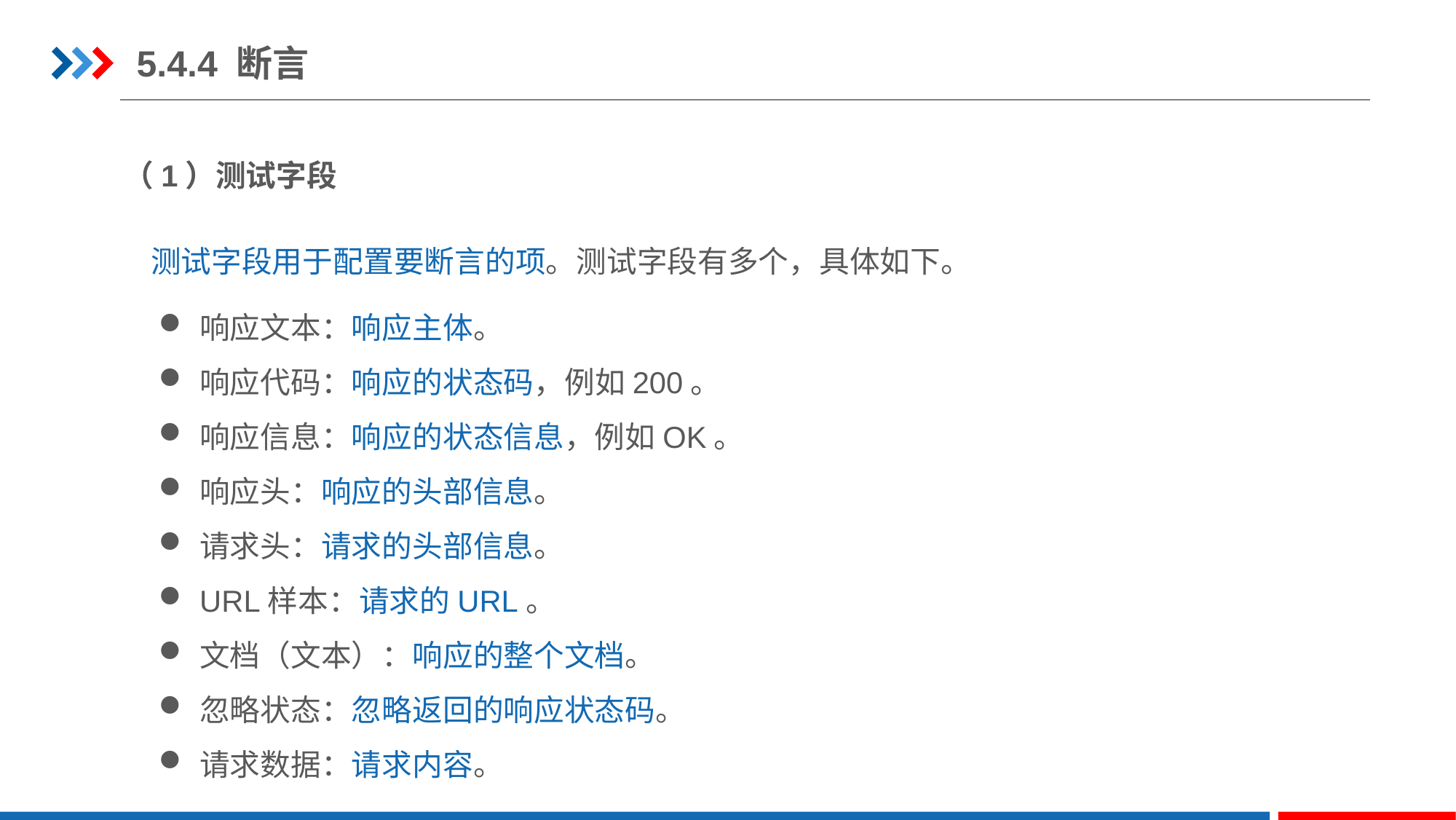

5.4.4 断言
（1）测试字段
测试字段用于配置要断言的项。测试字段有多个，具体如下。
响应文本：响应主体。
响应代码：响应的状态码，例如200。
响应信息：响应的状态信息，例如OK。
响应头：响应的头部信息。
请求头：请求的头部信息。
URL样本：请求的URL。
文档（文本）：响应的整个文档。
忽略状态：忽略返回的响应状态码。
请求数据：请求内容。